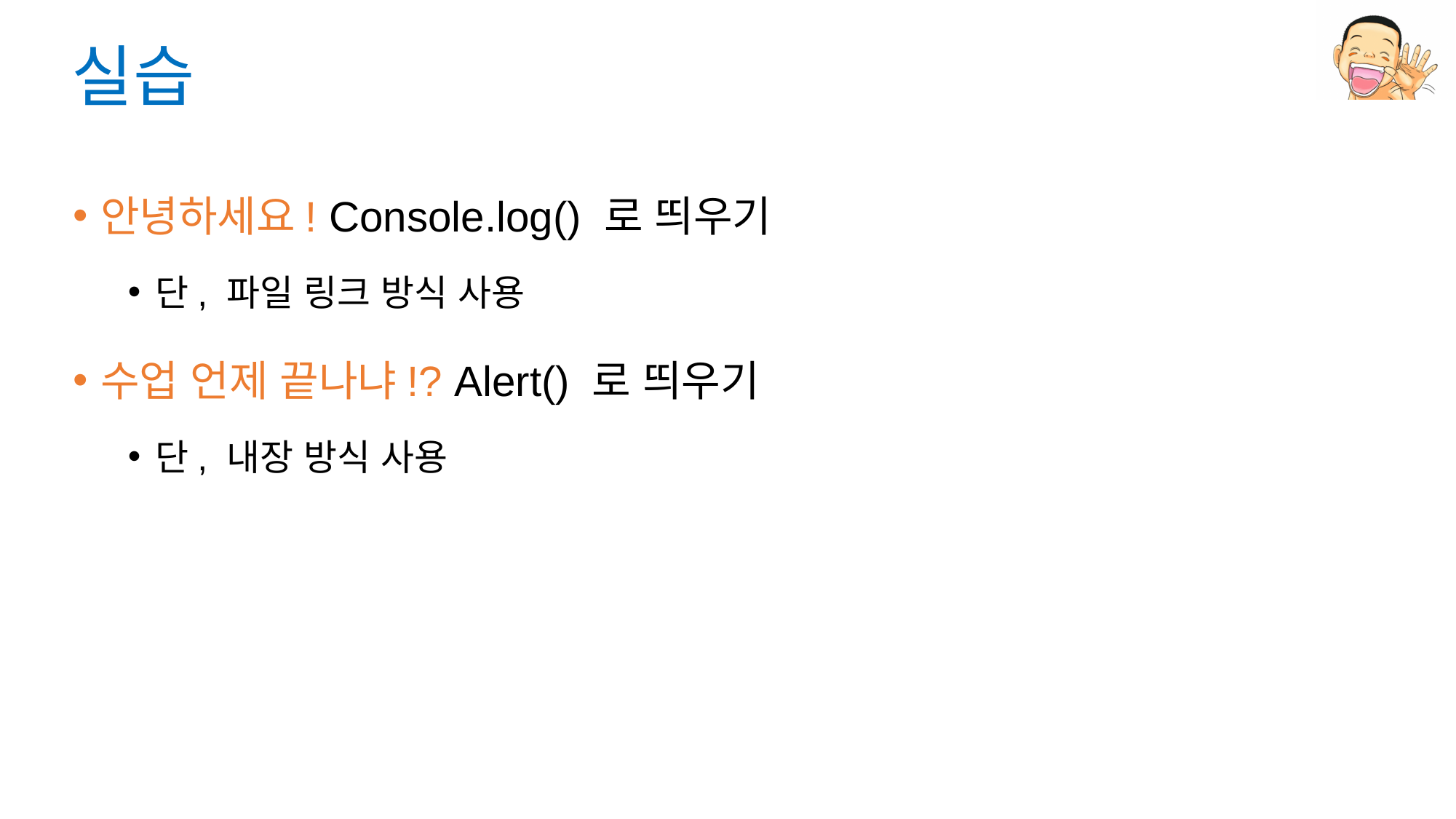

# 실습
안녕하세요! Console.log() 로 띄우기
단, 파일 링크 방식 사용
수업 언제 끝나냐!? Alert() 로 띄우기
단, 내장 방식 사용